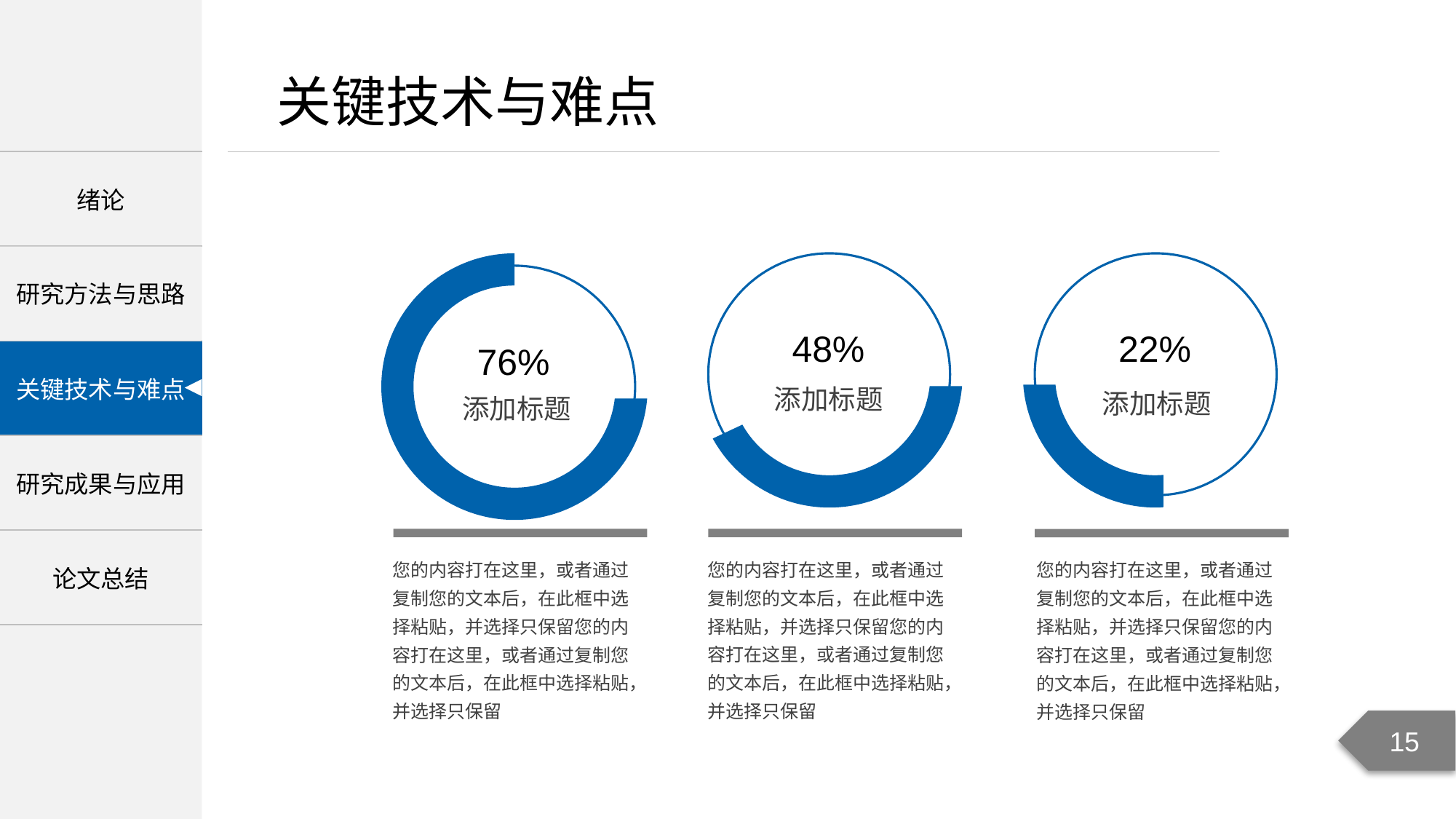

76%
添加标题

48%
添加标题

22%
添加标题

您的内容打在这里，或者通过复制您的文本后，在此框中选择粘贴，并选择只保留您的内容打在这里，或者通过复制您的文本后，在此框中选择粘贴，并选择只保留

您的内容打在这里，或者通过复制您的文本后，在此框中选择粘贴，并选择只保留您的内容打在这里，或者通过复制您的文本后，在此框中选择粘贴，并选择只保留

您的内容打在这里，或者通过复制您的文本后，在此框中选择粘贴，并选择只保留您的内容打在这里，或者通过复制您的文本后，在此框中选择粘贴，并选择只保留